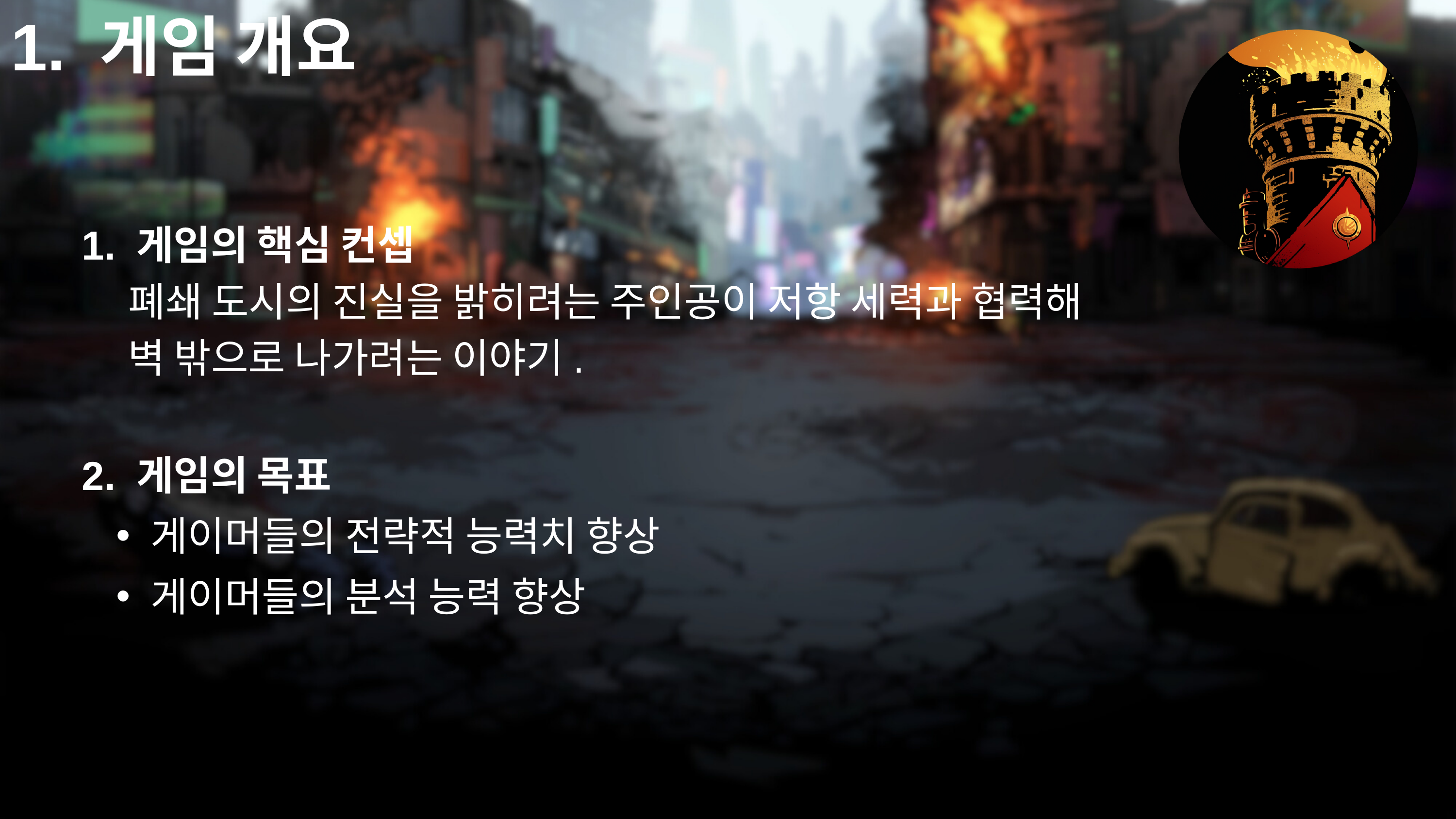

1. 게임 개요
1. 게임의 핵심 컨셉
    폐쇄 도시의 진실을 밝히려는 주인공이 저항 세력과 협력해
    벽 밖으로 나가려는 이야기.

2. 게임의 목표
게이머들의 전략적 능력치 향상
게이머들의 분석 능력 향상